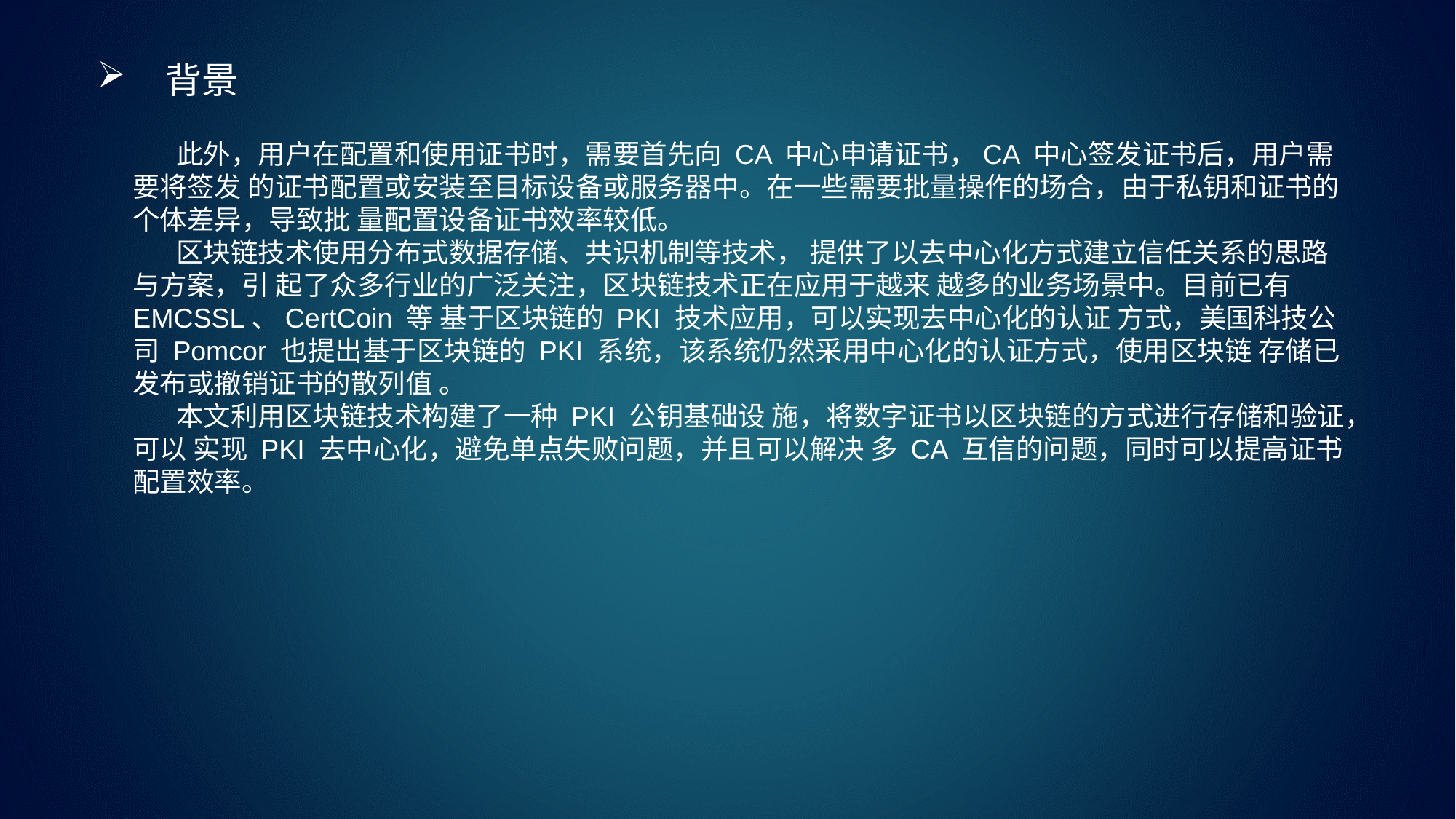

背景
      此外，用户在配置和使用证书时，需要首先向 CA 中心申请证书，CA 中心签发证书后，用户需要将签发 的证书配置或安装至目标设备或服务器中。在一些需要批量操作的场合，由于私钥和证书的个体差异，导致批 量配置设备证书效率较低。
      区块链技术使用分布式数据存储、共识机制等技术， 提供了以去中心化方式建立信任关系的思路与方案，引 起了众多行业的广泛关注，区块链技术正在应用于越来 越多的业务场景中。目前已有 EMCSSL、CertCoin 等 基于区块链的 PKI 技术应用，可以实现去中心化的认证 方式，美国科技公司 Pomcor 也提出基于区块链的 PKI 系统，该系统仍然采用中心化的认证方式，使用区块链 存储已发布或撤销证书的散列值 。
      本文利用区块链技术构建了一种 PKI 公钥基础设 施，将数字证书以区块链的方式进行存储和验证，可以 实现 PKI 去中心化，避免单点失败问题，并且可以解决 多 CA 互信的问题，同时可以提高证书配置效率。